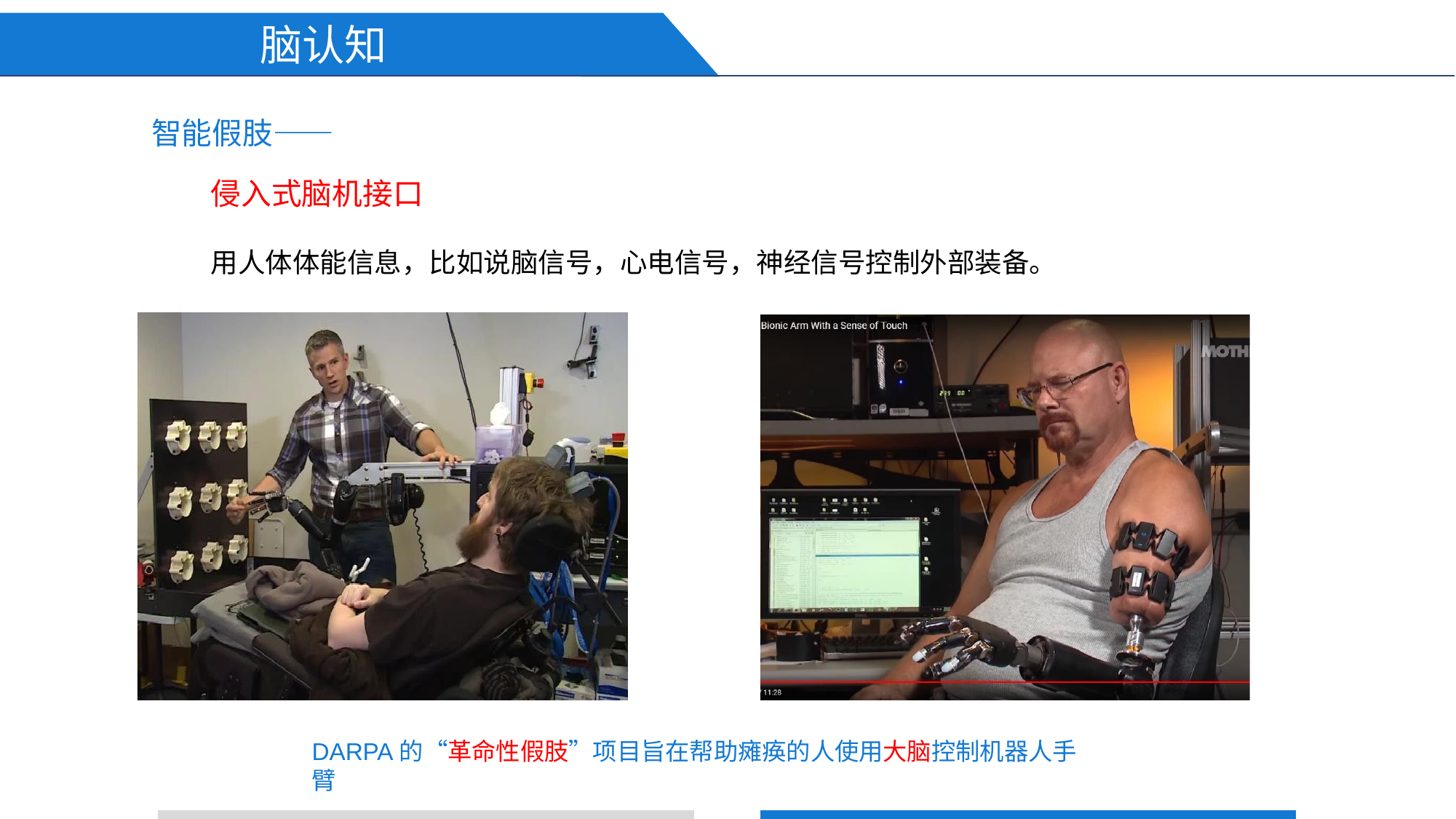

脑认知
# 智能假肢——
侵入式脑机接口
用人体体能信息，比如说脑信号，心电信号，神经信号控制外部装备。

DARPA的“革命性假肢”项目旨在帮助瘫痪的人使用大脑控制机器人手臂